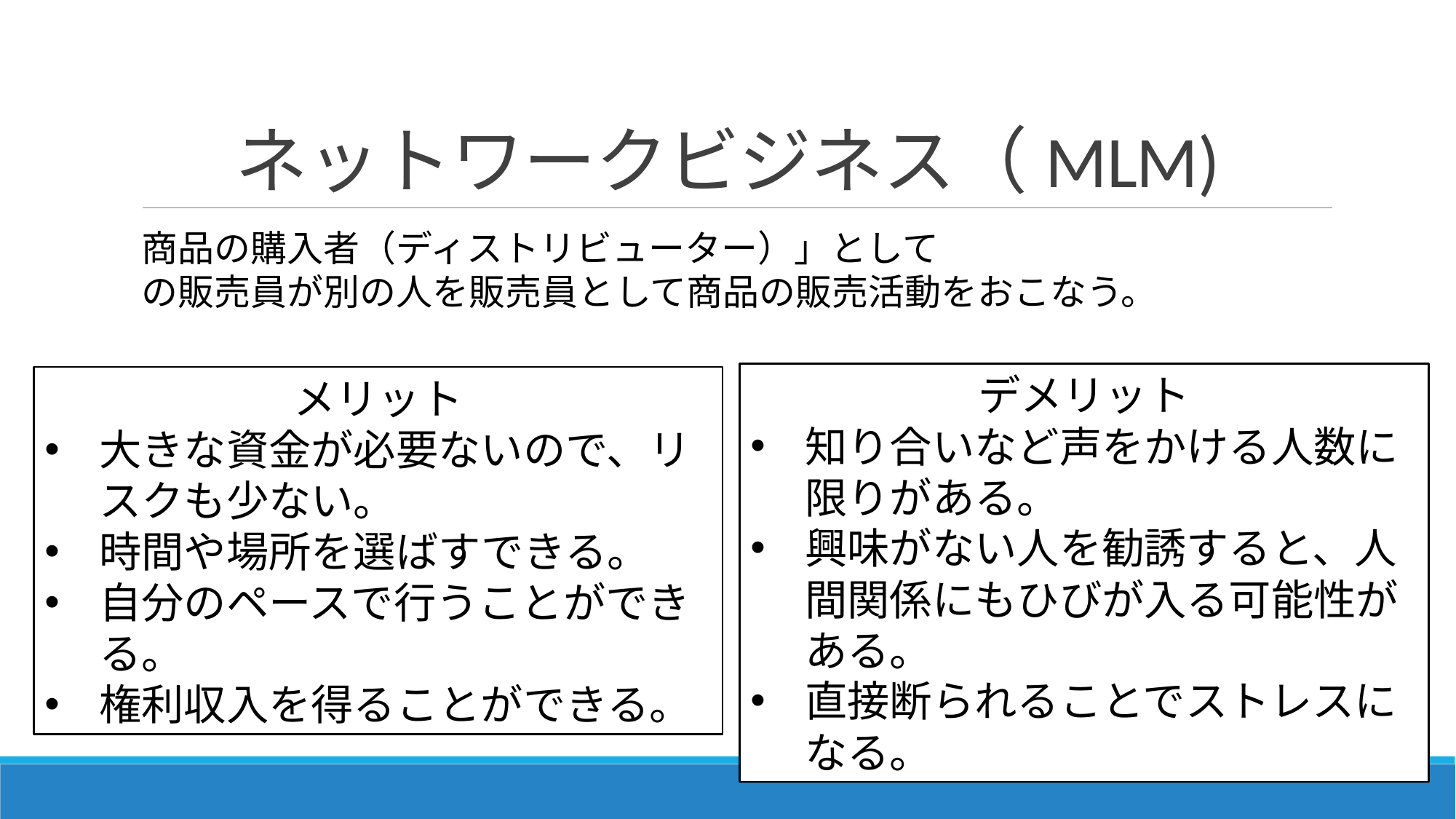

# ネットワークビジネス（MLM)
商品の購入者（ディストリビューター）」として
の販売員が別の人を販売員として商品の販売活動をおこなう。
デメリット
知り合いなど声をかける人数に限りがある。
興味がない人を勧誘すると、人間関係にもひびが入る可能性がある。
直接断られることでストレスになる。
メリット
大きな資金が必要ないので、リスクも少ない。
時間や場所を選ばすできる。
自分のペースで行うことができる。
権利収入を得ることができる。